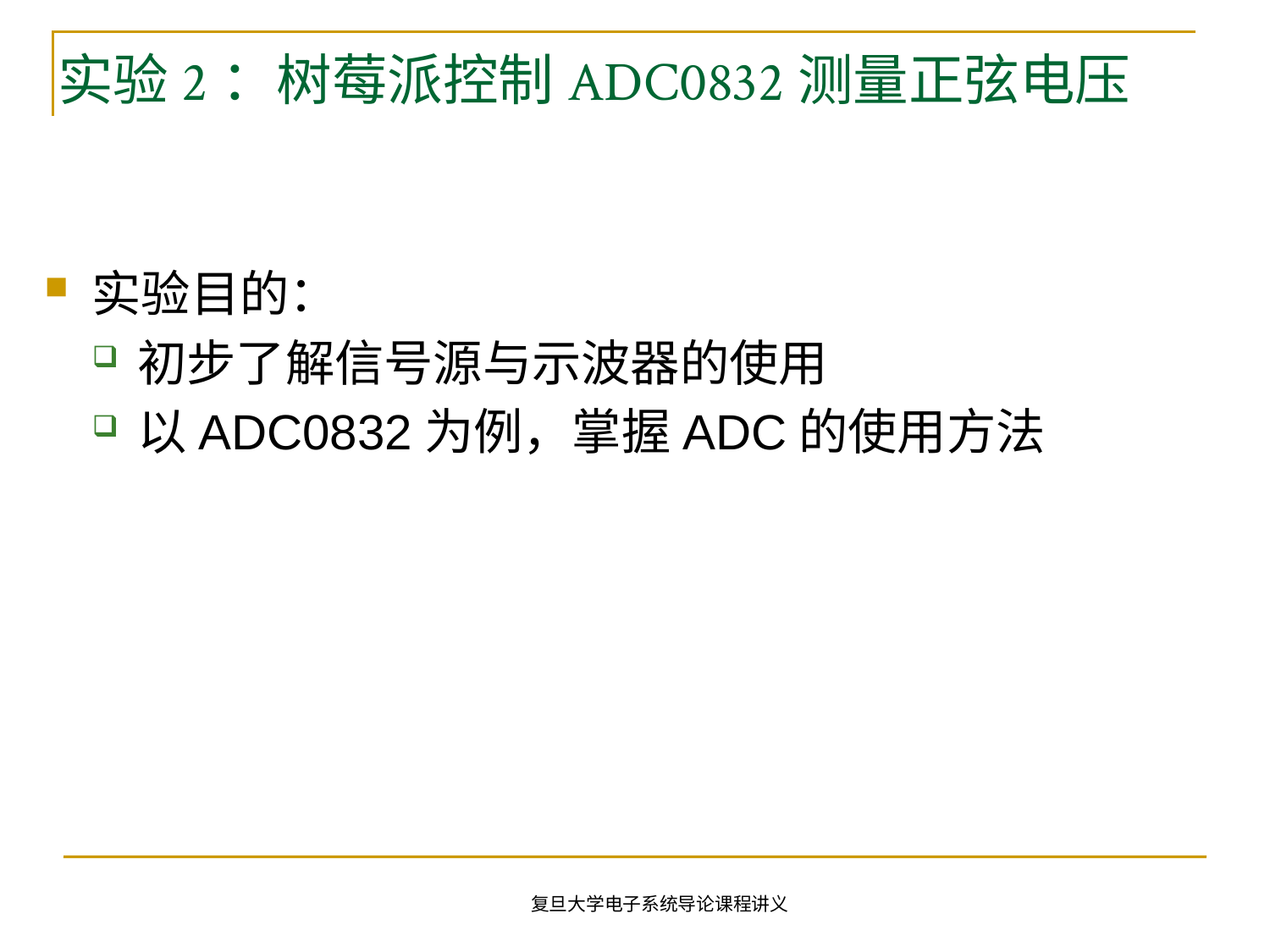

# 实验2：树莓派控制ADC0832测量正弦电压
实验目的：
初步了解信号源与示波器的使用
以ADC0832为例，掌握ADC的使用方法